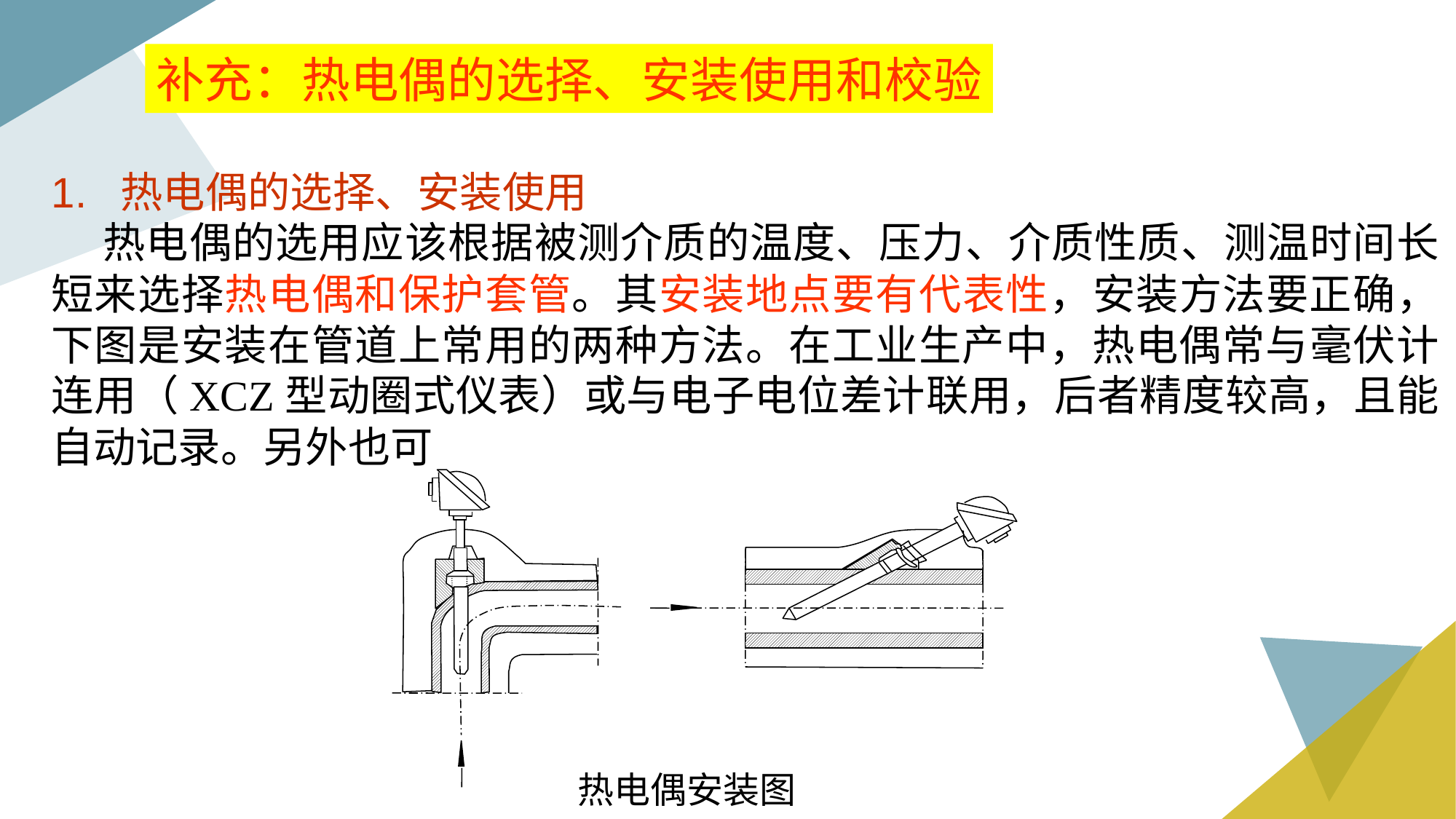

补充：热电偶的选择、安装使用和校验
1.  热电偶的选择、安装使用
    热电偶的选用应该根据被测介质的温度、压力、介质性质、测温时间长短来选择热电偶和保护套管。其安装地点要有代表性，安装方法要正确，下图是安装在管道上常用的两种方法。在工业生产中，热电偶常与毫伏计连用（XCZ型动圈式仪表）或与电子电位差计联用，后者精度较高，且能自动记录。另外也可

    热电偶安装图